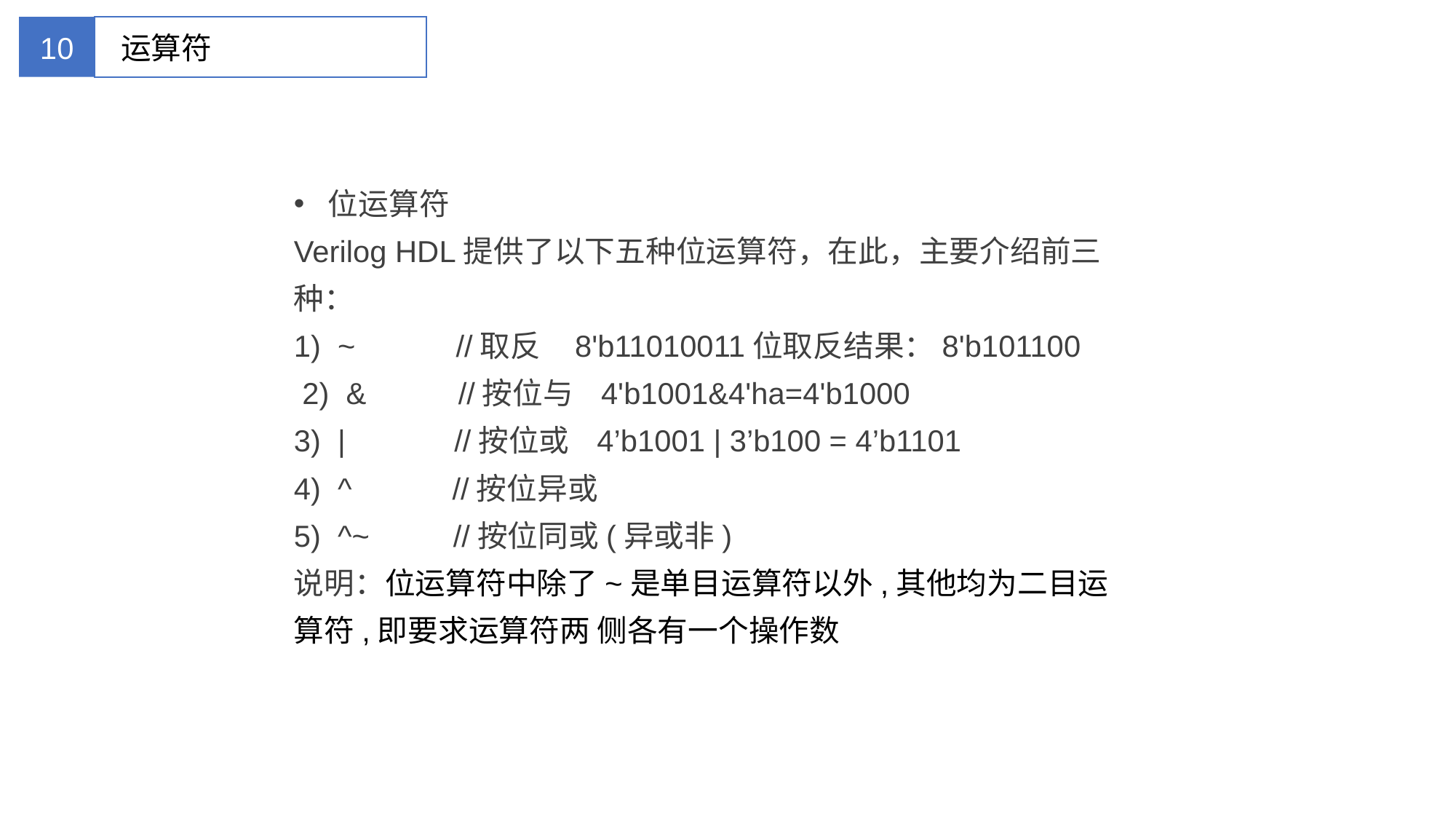

10

运算符
位运算符
Verilog HDL提供了以下五种位运算符，在此，主要介绍前三种：
1)  ~            //取反    8'b11010011位取反结果：8'b101100
 2)  &           //按位与   4'b1001&4'ha=4'b1000
3)  |             //按位或   4’b1001 | 3’b100 = 4’b1101
4)  ^            //按位异或
5)  ^~          //按位同或(异或非)
说明：位运算符中除了~是单目运算符以外,其他均为二目运算符,即要求运算符两 侧各有一个操作数